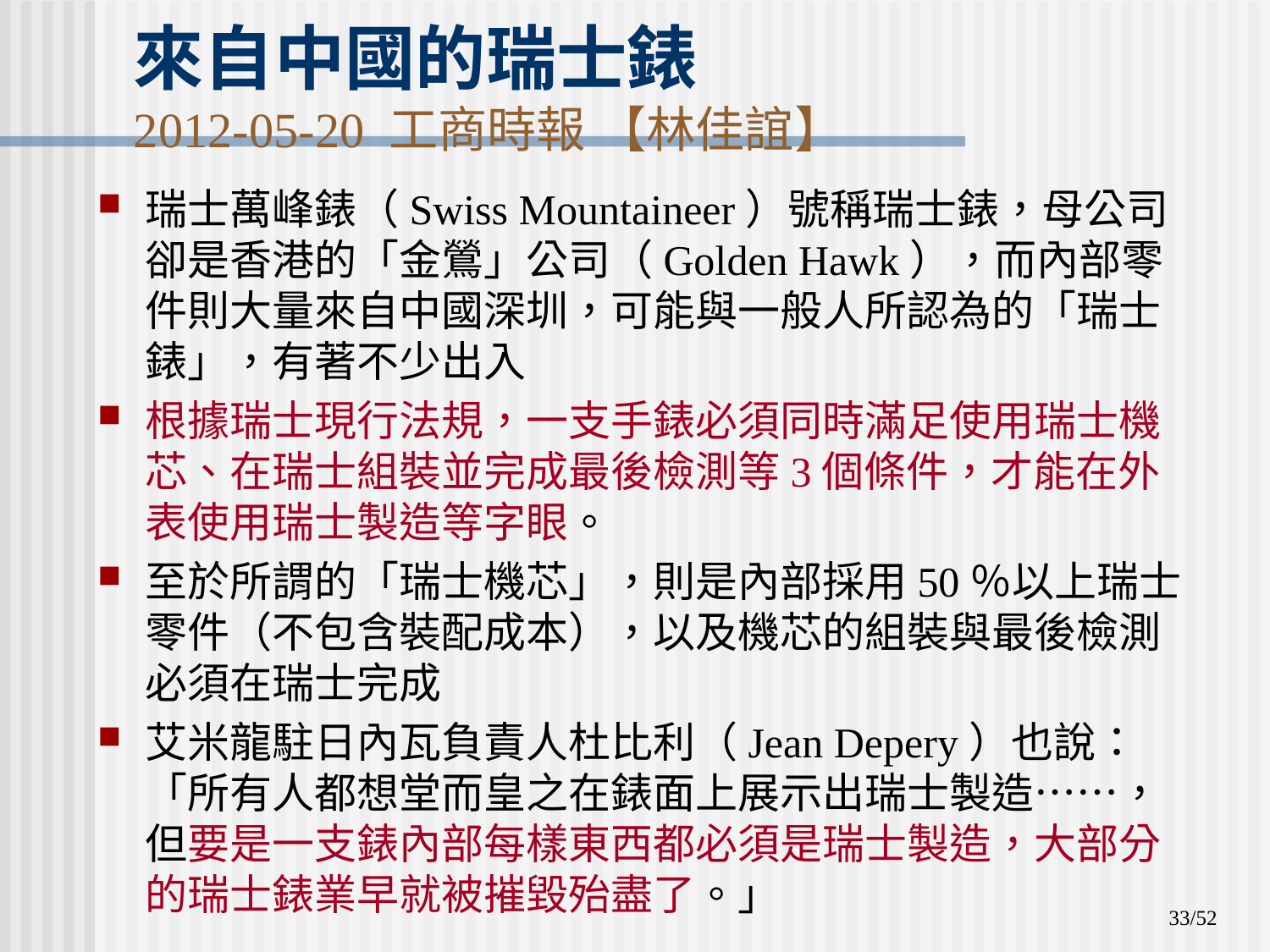

# 來自中國的瑞士錶 2012-05-20 工商時報 【林佳誼】
瑞士萬峰錶（Swiss Mountaineer）號稱瑞士錶，母公司卻是香港的「金鶯」公司（Golden Hawk），而內部零件則大量來自中國深圳，可能與一般人所認為的「瑞士錶」，有著不少出入
根據瑞士現行法規，一支手錶必須同時滿足使用瑞士機芯、在瑞士組裝並完成最後檢測等3個條件，才能在外表使用瑞士製造等字眼。
至於所謂的「瑞士機芯」，則是內部採用50％以上瑞士零件（不包含裝配成本），以及機芯的組裝與最後檢測必須在瑞士完成
艾米龍駐日內瓦負責人杜比利（Jean Depery）也說：「所有人都想堂而皇之在錶面上展示出瑞士製造……，但要是一支錶內部每樣東西都必須是瑞士製造，大部分的瑞士錶業早就被摧毀殆盡了。」